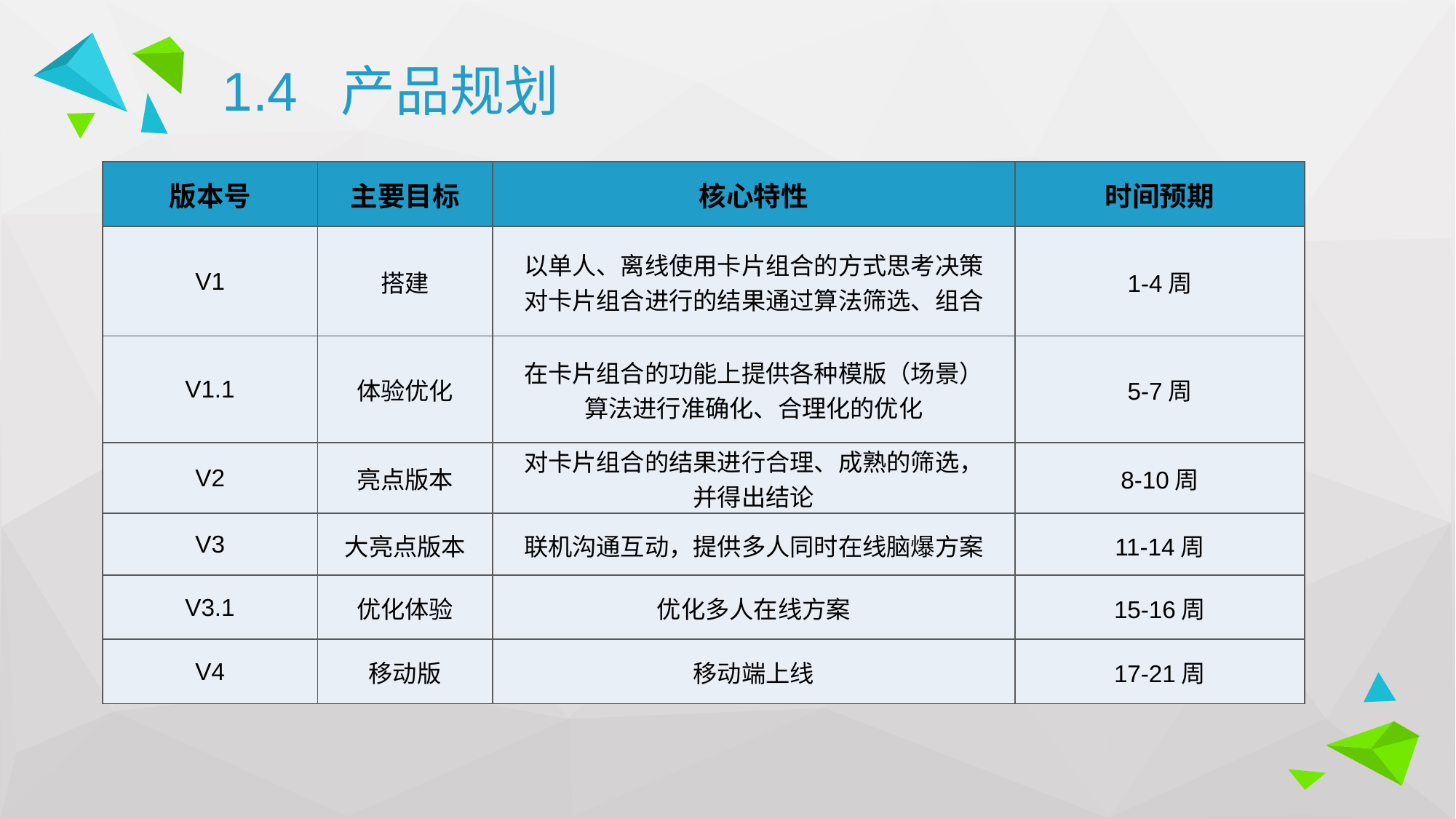

# 1.4  产品规划
| 版本号 | 主要目标 | 核心特性 | 时间预期 |
| --- | --- | --- | --- |
| V1 | 搭建 | 以单人、离线使用卡片组合的方式思考决策 对卡片组合进行的结果通过算法筛选、组合 | 1-4周 |
| V1.1 | 体验优化 | 在卡片组合的功能上提供各种模版（场景） 算法进行准确化、合理化的优化 | 5-7周 |
| V2 | 亮点版本 | 对卡片组合的结果进行合理、成熟的筛选， 并得出结论 | 8-10周 |
| V3 | 大亮点版本 | 联机沟通互动，提供多人同时在线脑爆方案 | 11-14周 |
| V3.1 | 优化体验 | 优化多人在线方案 | 15-16周 |
| V4 | 移动版 | 移动端上线 | 17-21周 |